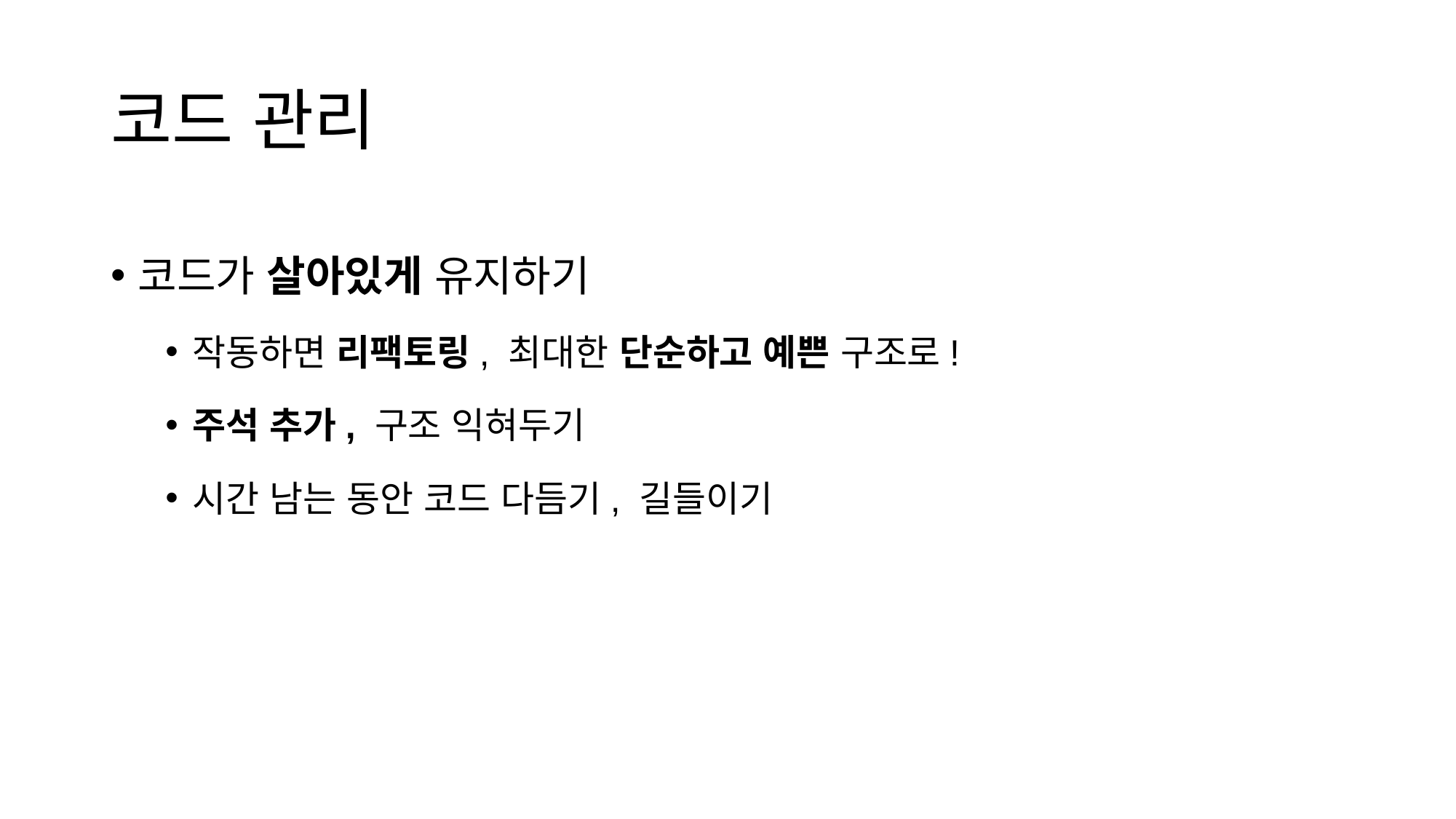

# 코드 관리
코드가 살아있게 유지하기
작동하면 리팩토링, 최대한 단순하고 예쁜 구조로!
주석 추가, 구조 익혀두기
시간 남는 동안 코드 다듬기, 길들이기